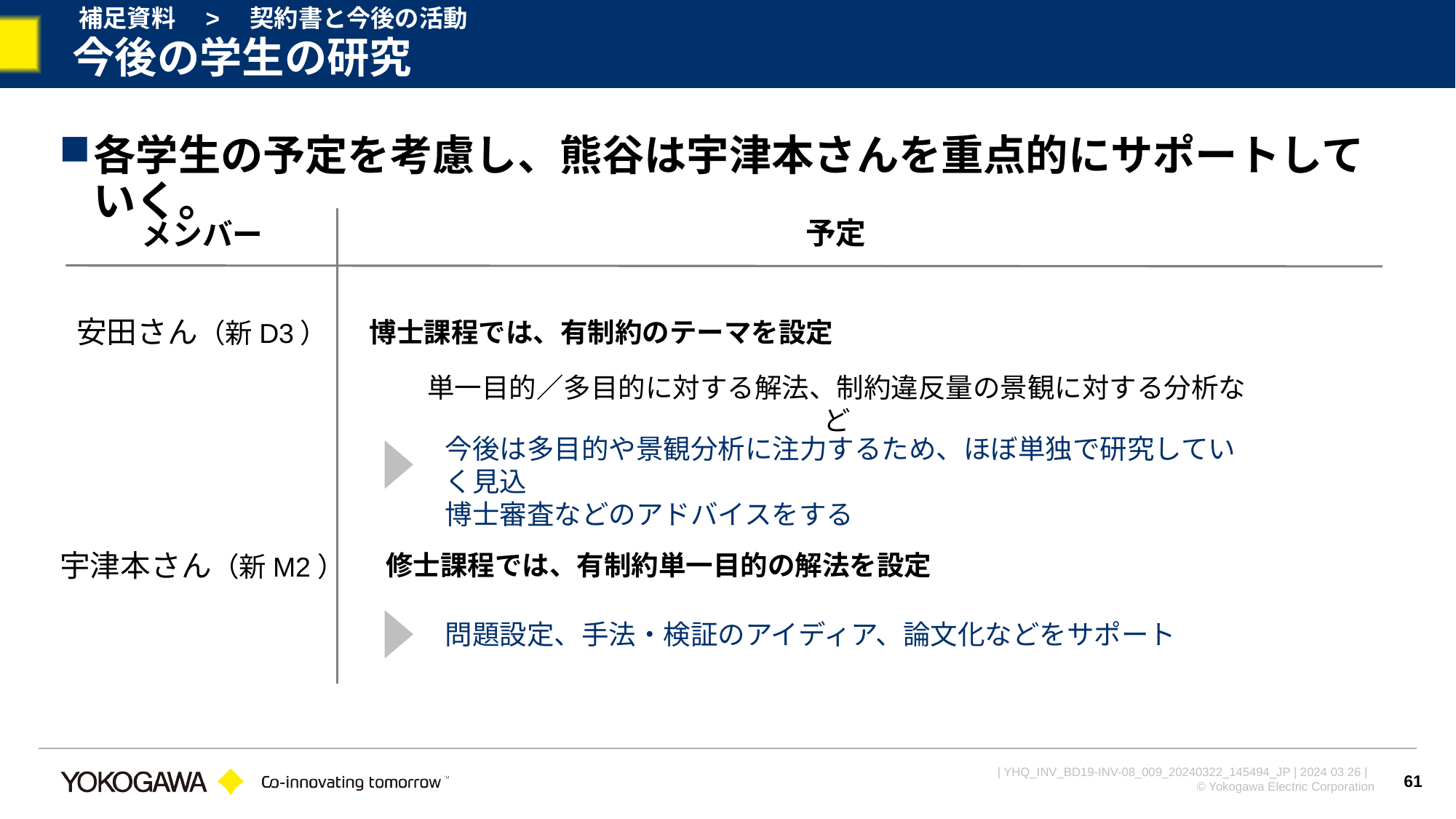

補足資料　>　契約書と今後の活動
# 今後の学生の研究
各学生の予定を考慮し、熊谷は宇津本さんを重点的にサポートしていく。
予定
メンバー
安田さん（新D3）
博士課程では、有制約のテーマを設定
単一目的／多目的に対する解法、制約違反量の景観に対する分析など
今後は多目的や景観分析に注力するため、ほぼ単独で研究していく見込
博士審査などのアドバイスをする

宇津本さん（新M2）
修士課程では、有制約単一目的の解法を設定
問題設定、手法・検証のアイディア、論文化などをサポート

61